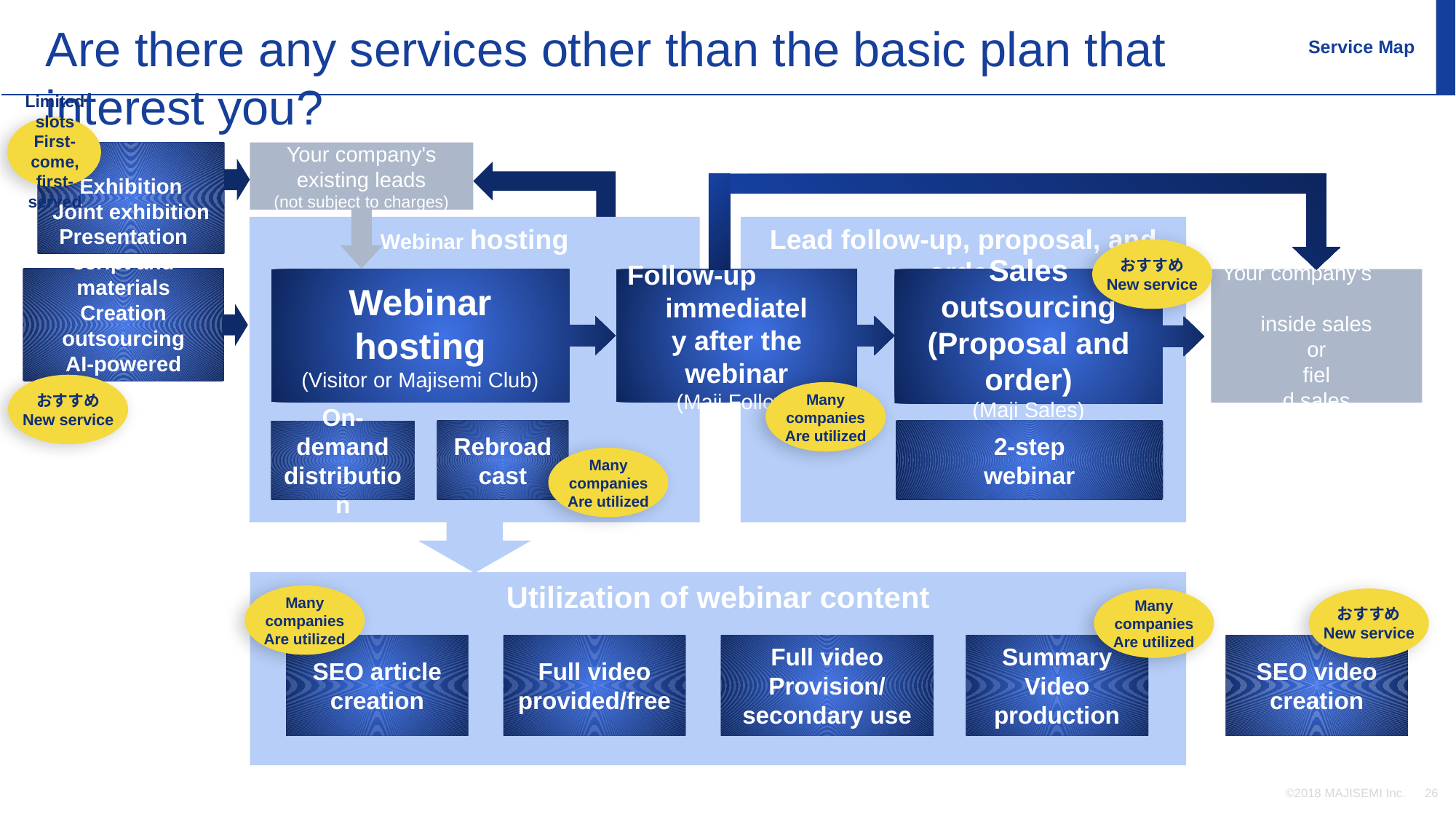

Are there any services other than the basic plan that interest you?
Service Map

Limited slots
First-come, first-served

Exhibition
Joint exhibition
Your company's existing leads
(not subject to charges)

Webinar hosting
Lead follow-up, proposal, and order

おすすめ
New service
Presentation script and materials
Creation outsourcing
AI-powered presentation outsourcing
Webinar hosting
(Visitor or Majisemi Club)
Follow-up
immediatel
y after the webinar
(Maji Follow)
Sales outsourcing
(Proposal and order)
(Maji Sales)
Your company's
inside sales
or
fiel
d sales

おすすめ
New service

Many companies
Are utilized
2-step
webinar
Rebroadcast
On-demand
distribution

Many companies
Are utilized

Utilization of webinar content

Many companies
Are utilized

Many companies
Are utilized

おすすめ
New service
Full video
Provision/secondary use
Summary
Video production
SEO video creation
SEO article
creation
Full video
provided/free
©2018 MAJISEMI Inc.
26